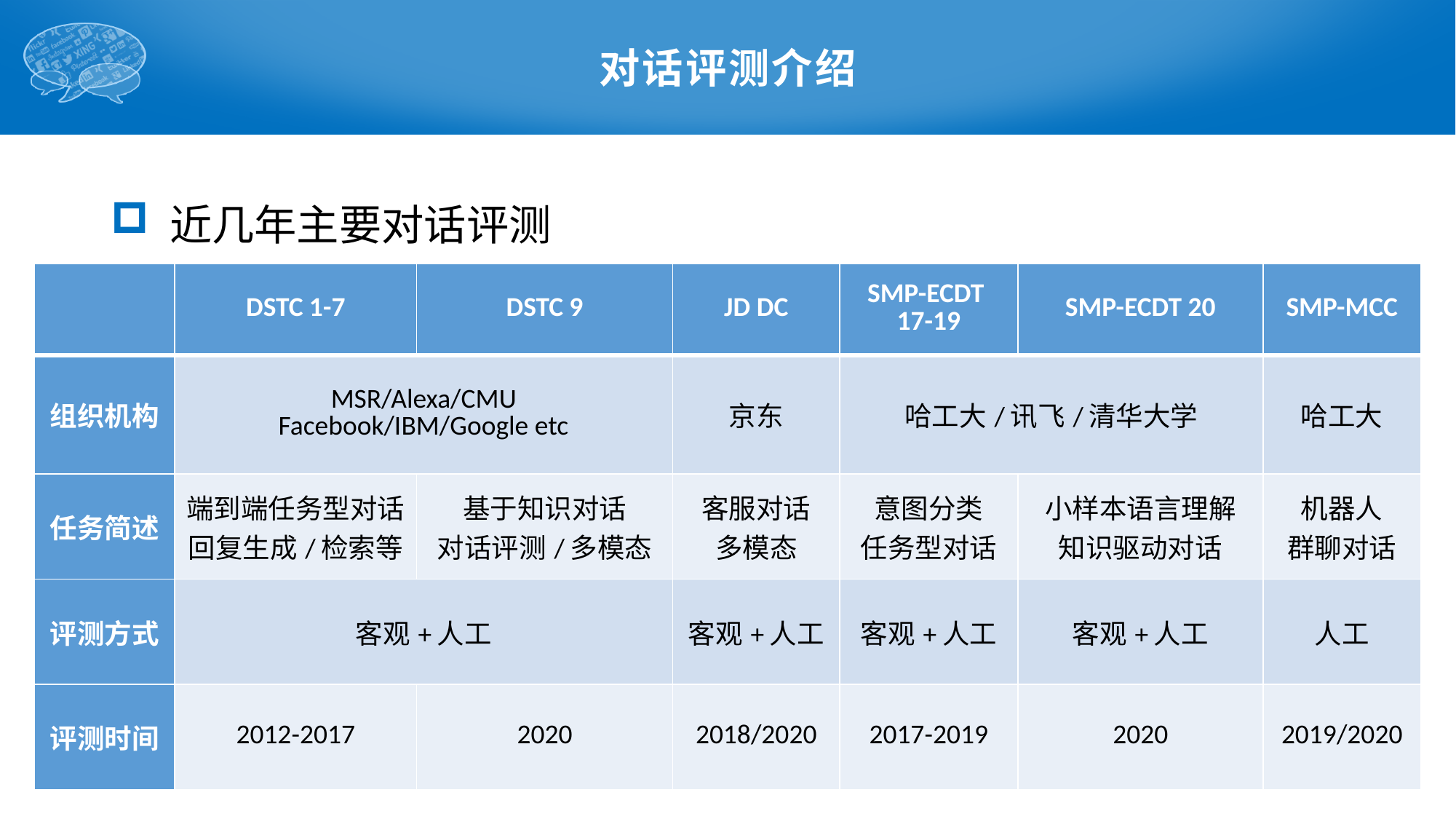

# 对话评测介绍
 近几年主要对话评测
|  | DSTC 1-7 | DSTC 9 | JD DC | SMP-ECDT 17-19 | SMP-ECDT 20 | SMP-MCC |
| --- | --- | --- | --- | --- | --- | --- |
| 组织机构 | MSR/Alexa/CMU Facebook/IBM/Google etc |  | 京东 | 哈工大/讯飞/清华大学 |  | 哈工大 |
| 任务简述 | 端到端任务型对话回复生成/检索等 | 基于知识对话 对话评测/多模态 | 客服对话 多模态 | 意图分类 任务型对话 | 小样本语言理解 知识驱动对话 | 机器人 群聊对话 |
| 评测方式 | 客观+人工 |  | 客观+人工 | 客观+人工 | 客观+人工 | 人工 |
| 评测时间 | 2012-2017 | 2020 | 2018/2020 | 2017-2019 | 2020 | 2019/2020 |